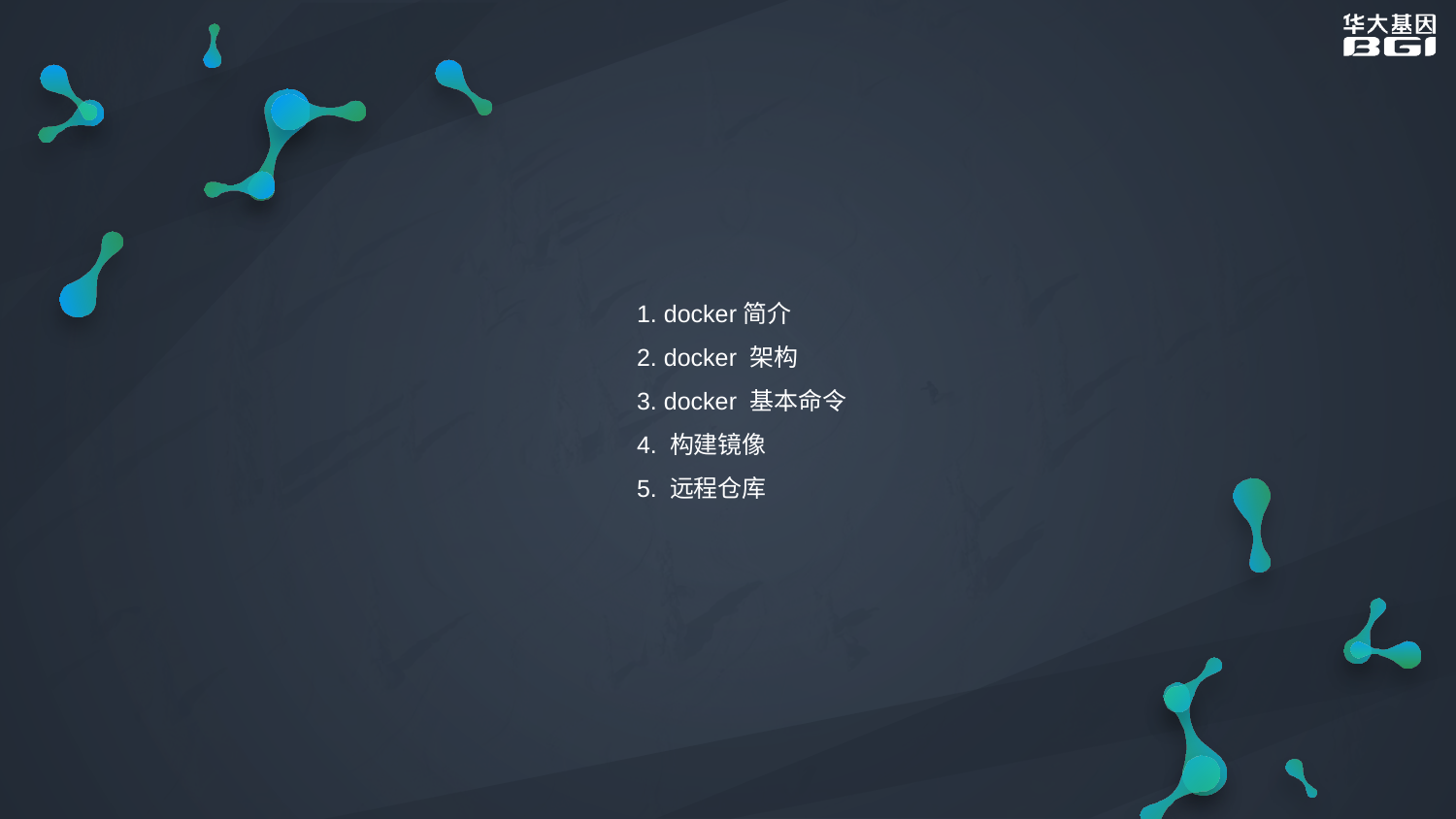

1. docker简介
2. docker 架构
3. docker 基本命令
4. 构建镜像
5. 远程仓库